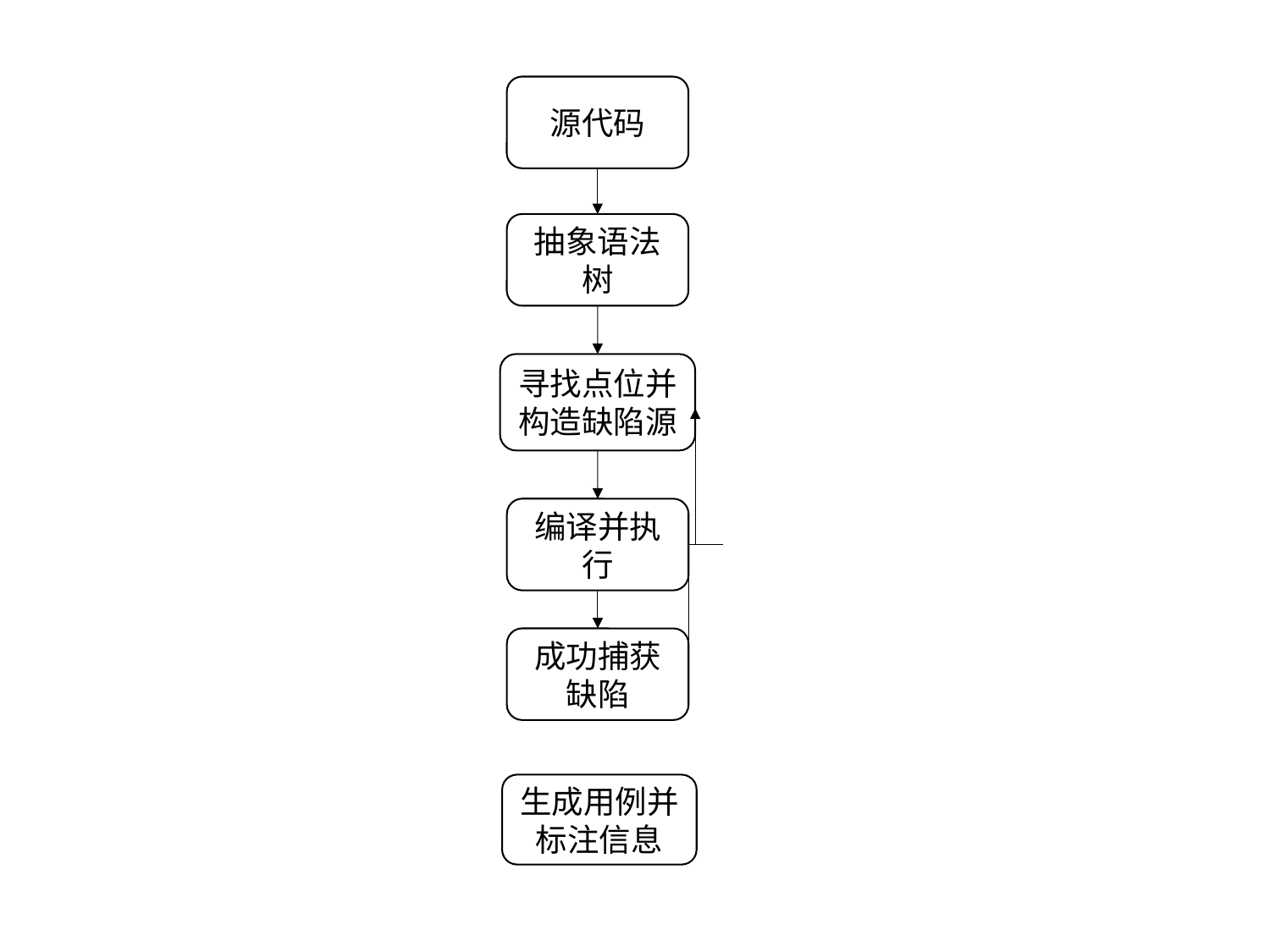

源代码
抽象语法树
寻找点位并构造缺陷源
编译并执行
成功捕获缺陷
生成用例并标注信息